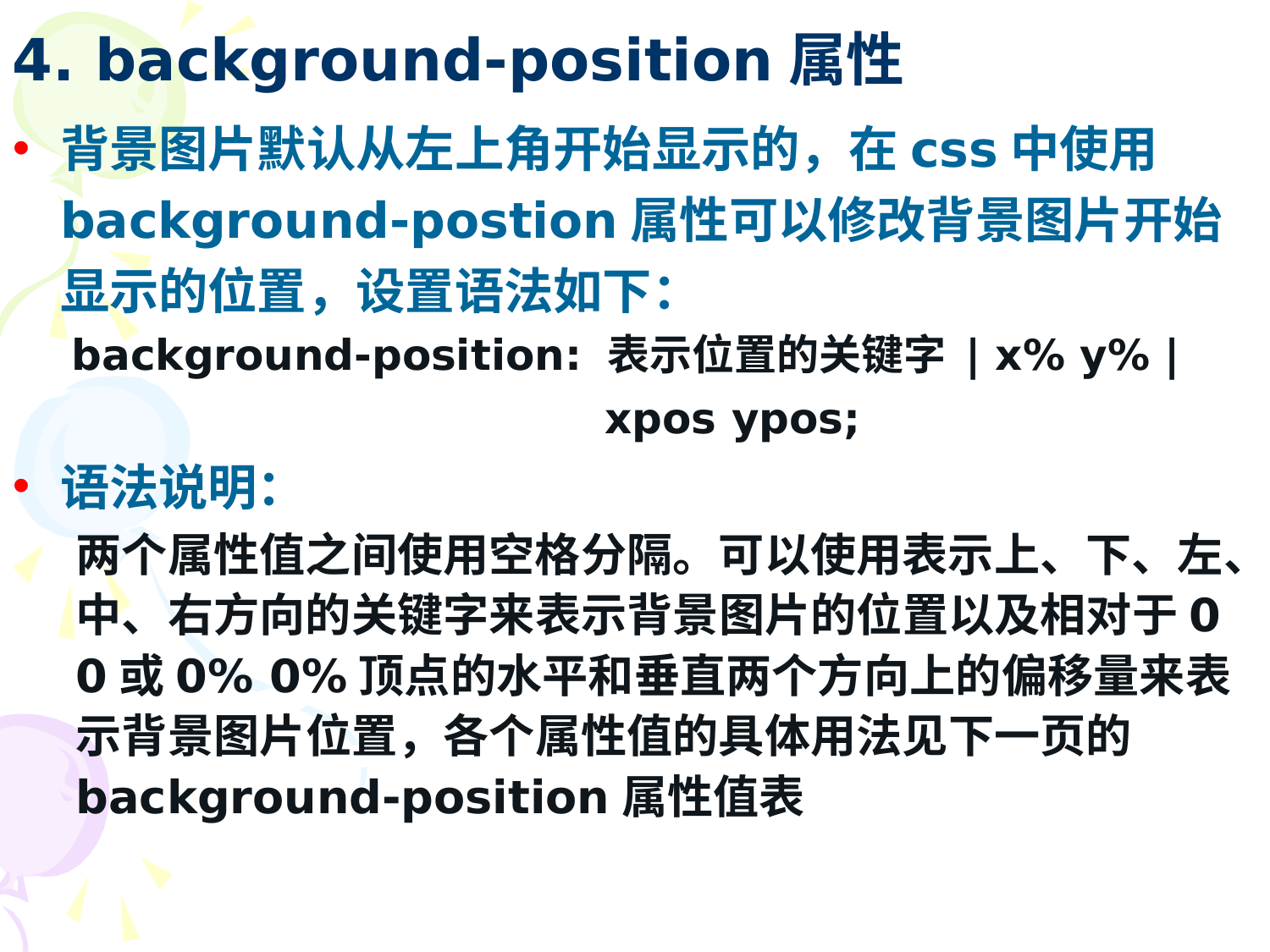

# 4. background-position属性
背景图片默认从左上角开始显示的，在css中使用background-postion属性可以修改背景图片开始显示的位置，设置语法如下：
    background-position: 表示位置的关键字 | x% y% |
                                        xpos ypos;
语法说明：
两个属性值之间使用空格分隔。可以使用表示上、下、左、中、右方向的关键字来表示背景图片的位置以及相对于0 0或0% 0%顶点的水平和垂直两个方向上的偏移量来表示背景图片位置，各个属性值的具体用法见下一页的background-position属性值表